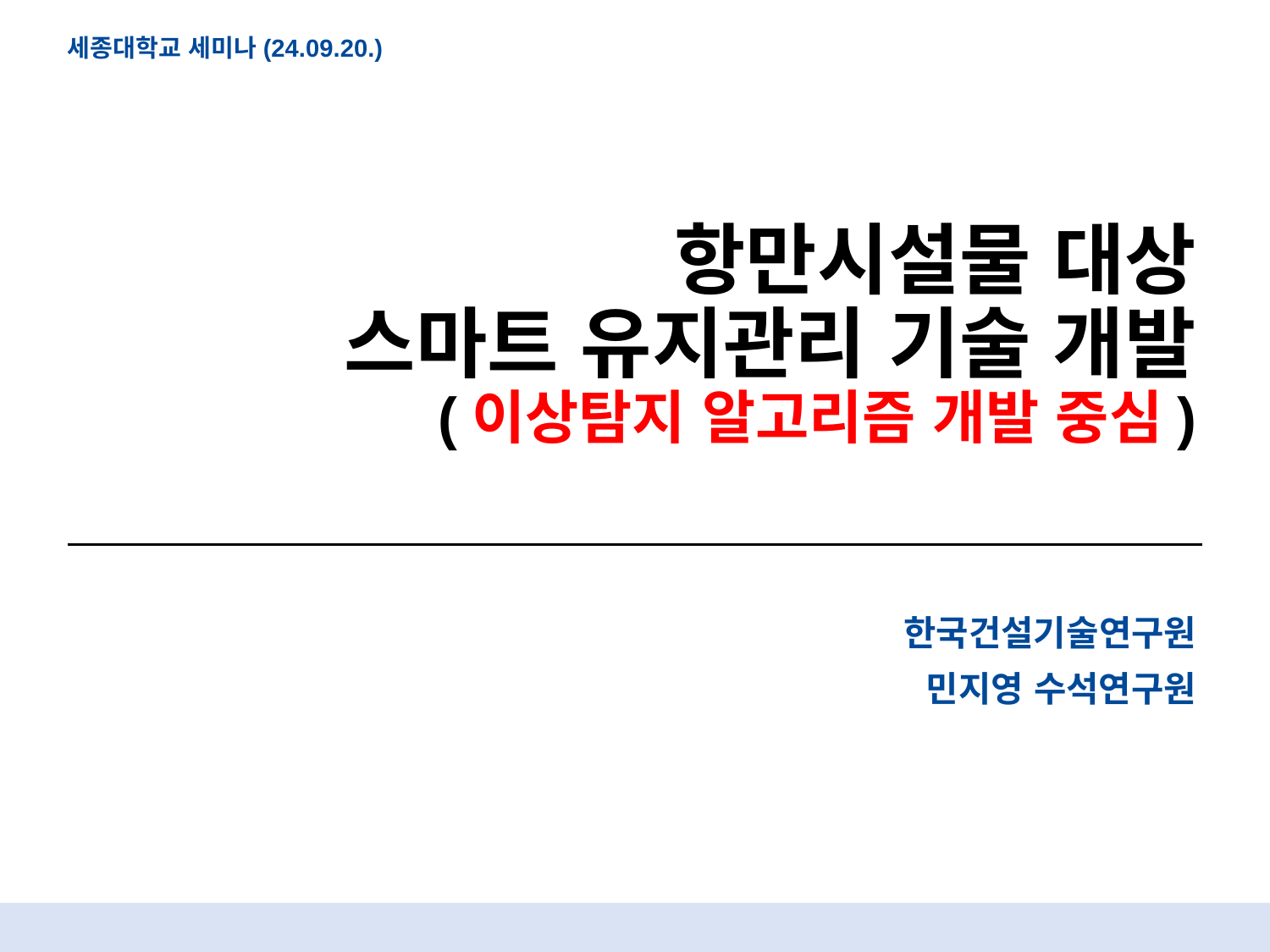

세종대학교 세미나(24.09.20.)
항만시설물 대상
스마트 유지관리 기술 개발
(이상탐지 알고리즘 개발 중심)
한국건설기술연구원
민지영 수석연구원